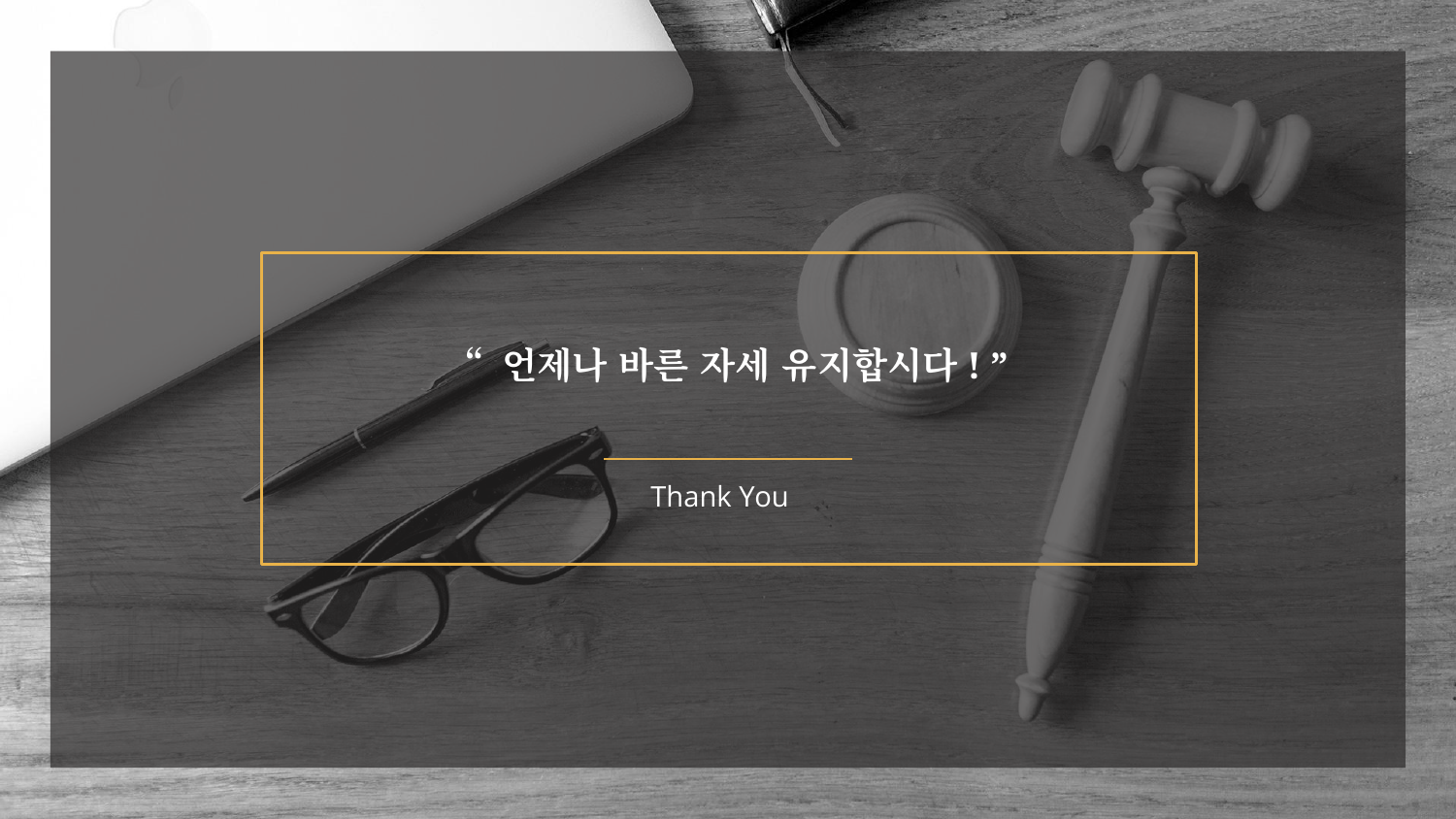

“ 언제나 바른 자세 유지합시다! ”
# Thank You